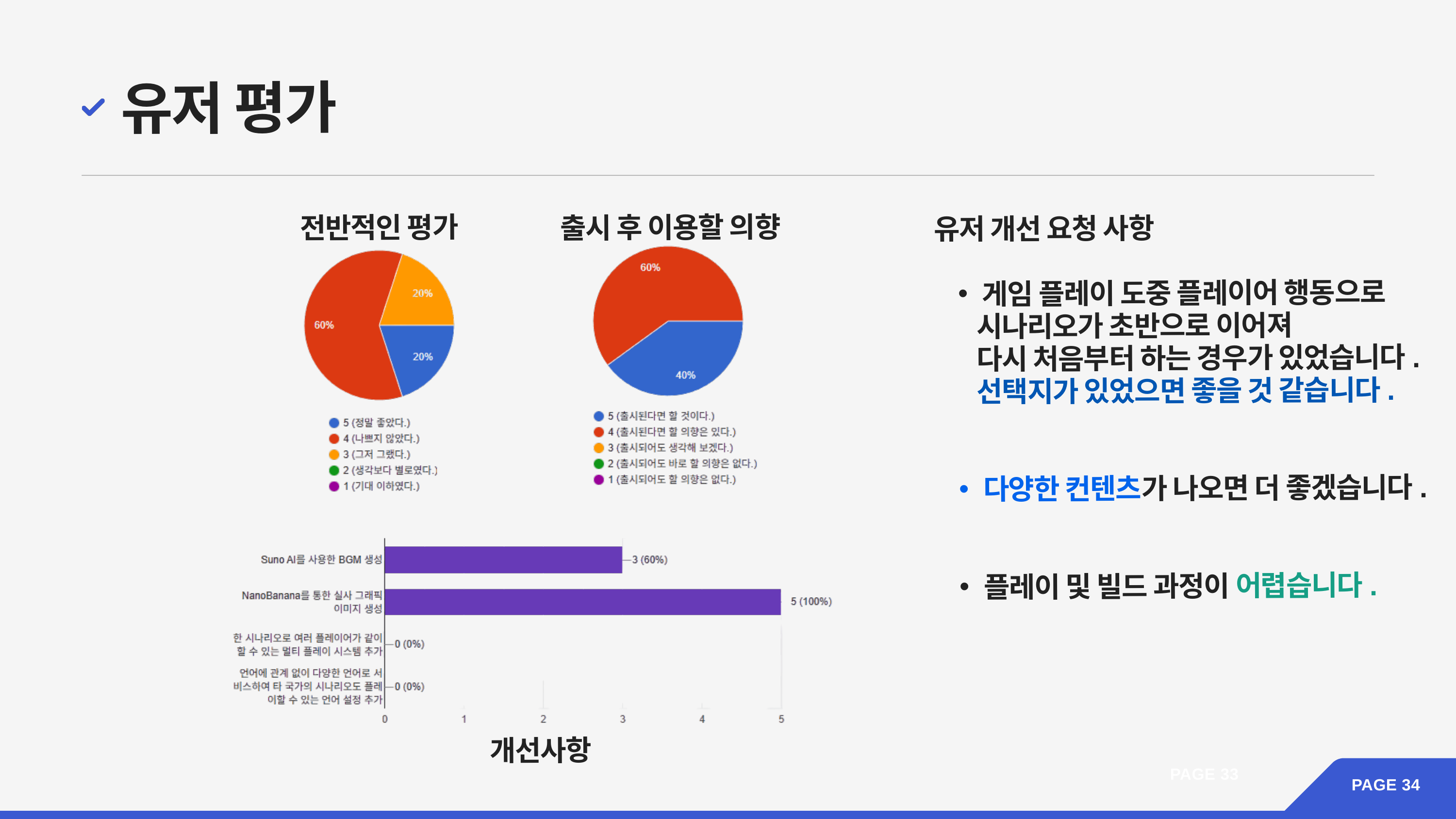

유저 평가

출시 후 이용할 의향
전반적인 평가
유저 개선 요청 사항

게임 플레이 도중 플레이어 행동으로
      시나리오가 초반으로 이어져
      다시 처음부터 하는 경우가 있었습니다.
      선택지가 있었으면 좋을 것 같습니다.

다양한 컨텐츠가 나오면 더 좋겠습니다.

플레이 및 빌드 과정이 어렵습니다.
개선사항

PAGE 33
PAGE 34